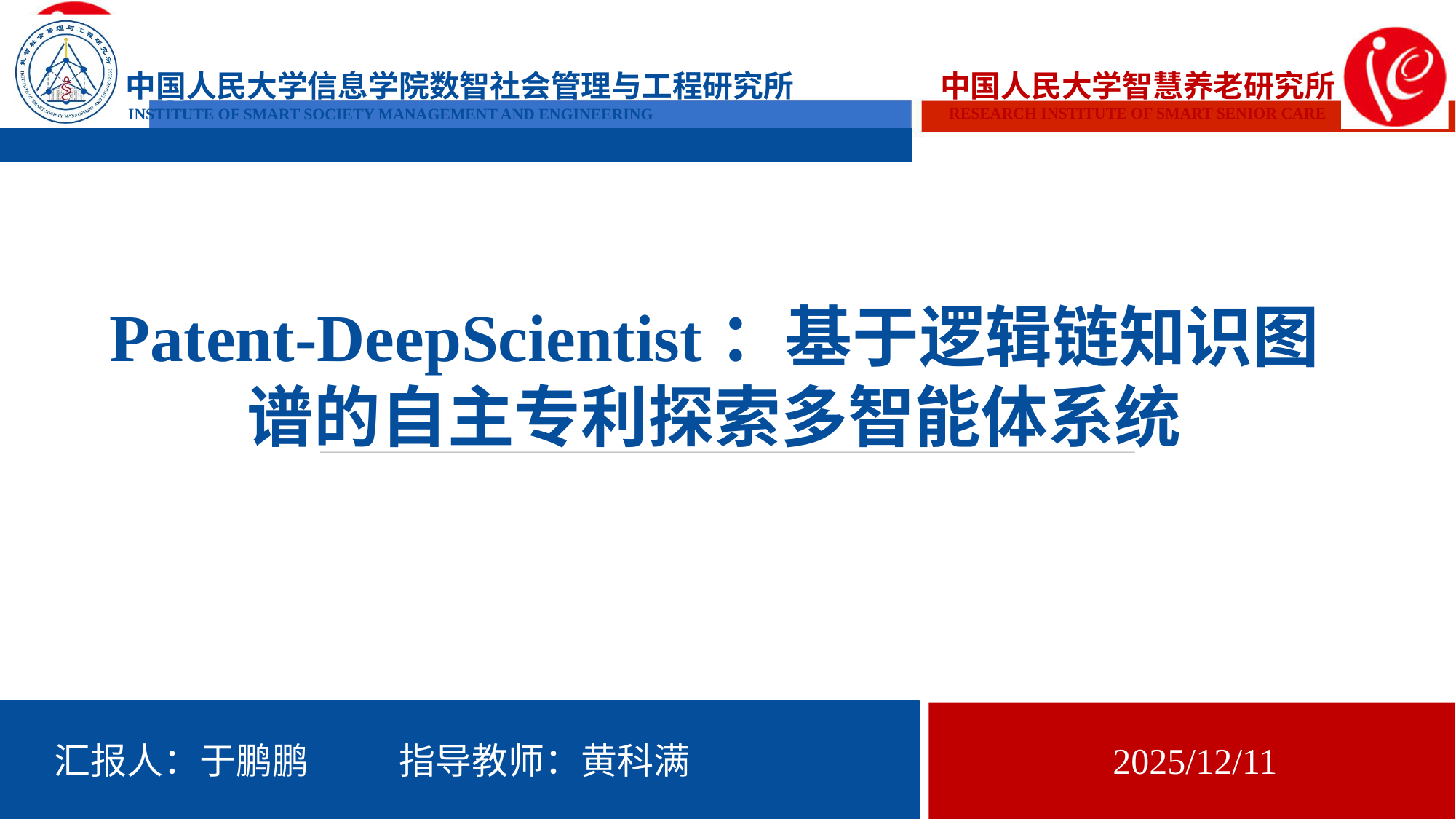

Patent-DeepScientist：基于逻辑链知识图谱的自主专利探索多智能体系统

汇报人：于鹏鹏           指导教师：黄科满
2025/12/11